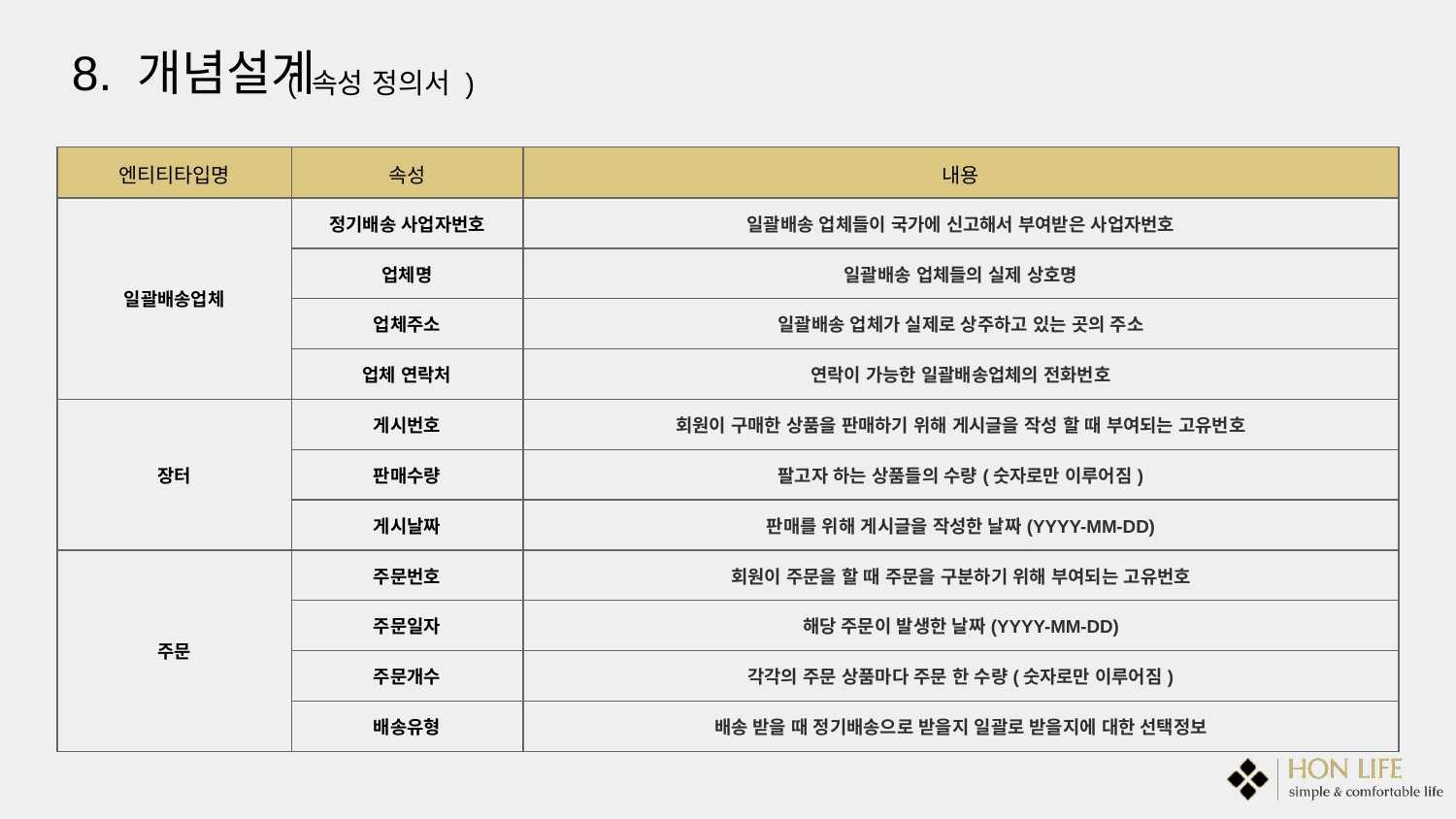

8. 개념설계
( 속성 정의서 )

| 엔티티타입명 | 속성 | 내용 |  |  |
| --- | --- | --- | --- | --- |
| 일괄배송업체 | 정기배송 사업자번호 | 일괄배송 업체들이 국가에 신고해서 부여받은 사업자번호 |  |  |
|  | 업체명 | 일괄배송 업체들의 실제 상호명 |  |  |
|  | 업체주소 | 일괄배송 업체가 실제로 상주하고 있는 곳의 주소 |  |  |
|  | 업체 연락처 | 연락이 가능한 일괄배송업체의 전화번호 |  |  |
| 장터 | 게시번호 | 회원이 구매한 상품을 판매하기 위해 게시글을 작성 할 때 부여되는 고유번호 |  |  |
|  | 판매수량 | 팔고자 하는 상품들의 수량(숫자로만 이루어짐) |  |  |
|  | 게시날짜 | 판매를 위해 게시글을 작성한 날짜(YYYY-MM-DD) |  |  |
| 주문 | 주문번호 | 회원이 주문을 할 때 주문을 구분하기 위해 부여되는 고유번호 |  |  |
|  | 주문일자 | 해당 주문이 발생한 날짜(YYYY-MM-DD) |  |  |
|  | 주문개수 | 각각의 주문 상품마다 주문 한 수량(숫자로만 이루어짐) |  |  |
|  | 배송유형 | 배송 받을 때 정기배송으로 받을지 일괄로 받을지에 대한 선택정보 |  |  |